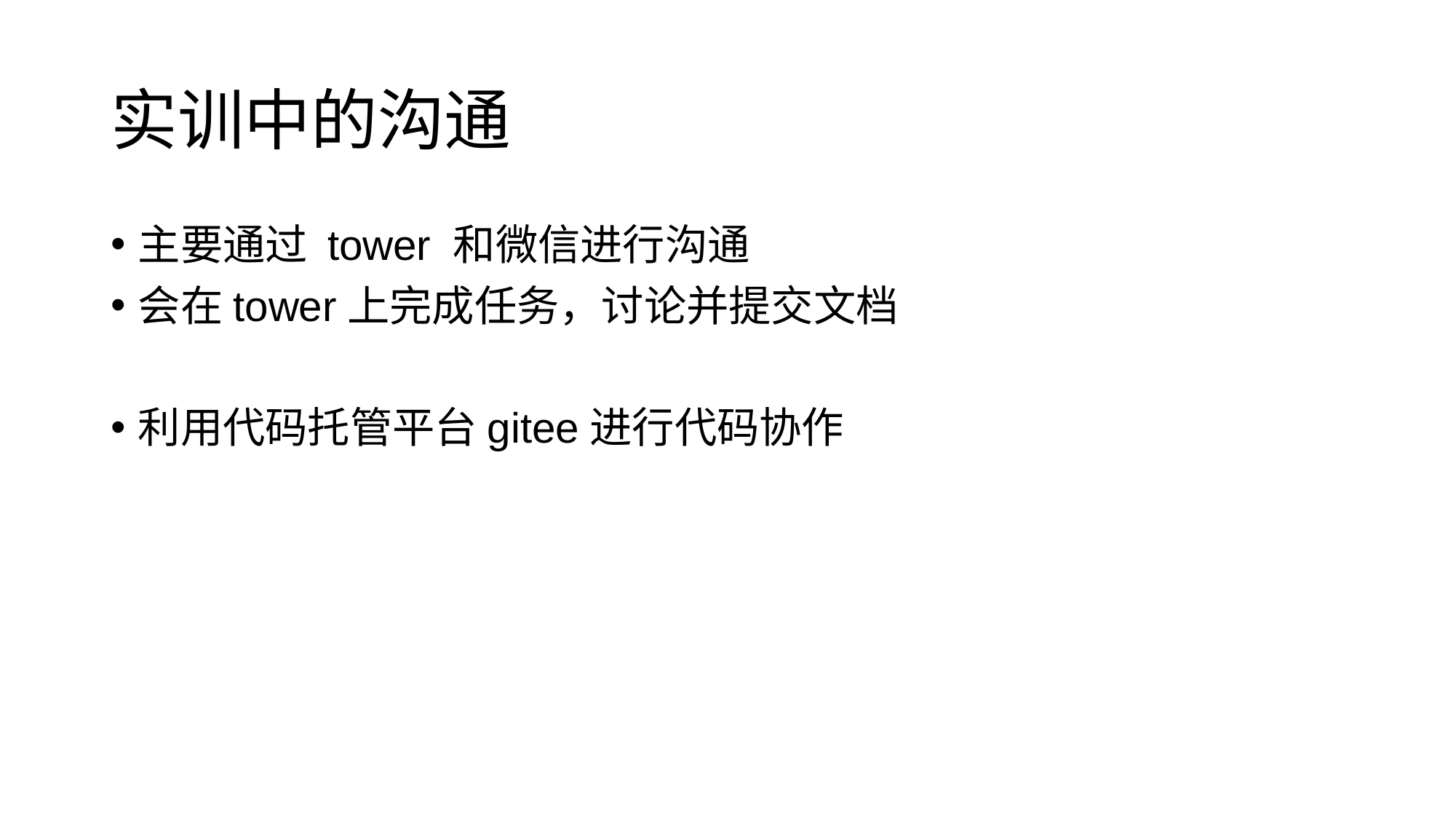

# 实训中的沟通
主要通过 tower 和微信进行沟通
会在tower上完成任务，讨论并提交文档

利用代码托管平台gitee进行代码协作